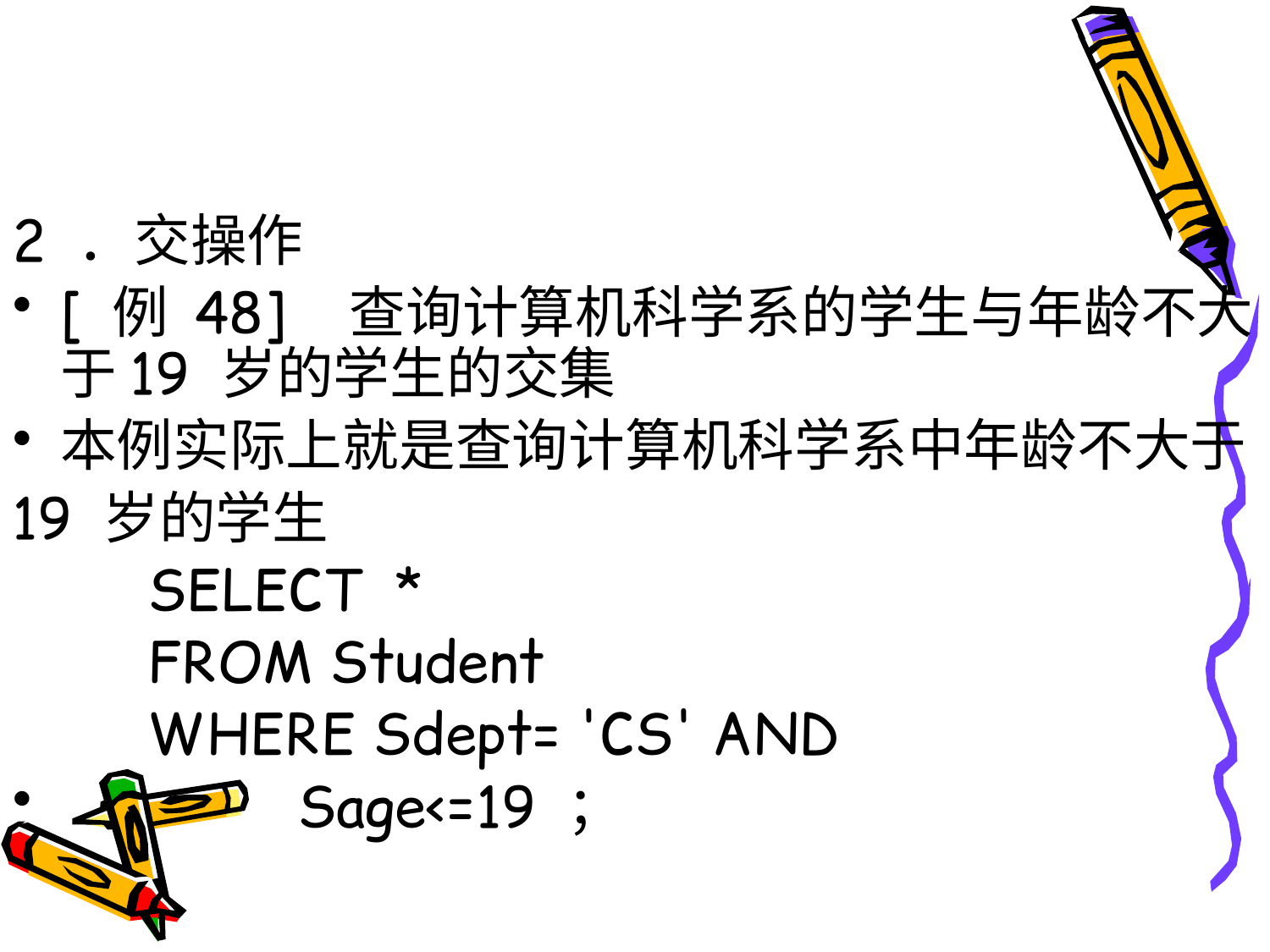

#
2 ．交操作
[ 例 48]   查询计算机科学系的学生与年龄不大于19 岁的学生的交集
本例实际上就是查询计算机科学系中年龄不大于
19 岁的学生
        SELECT  *
        FROM Student
        WHERE Sdept= 'CS' AND
              Sage<=19 ；